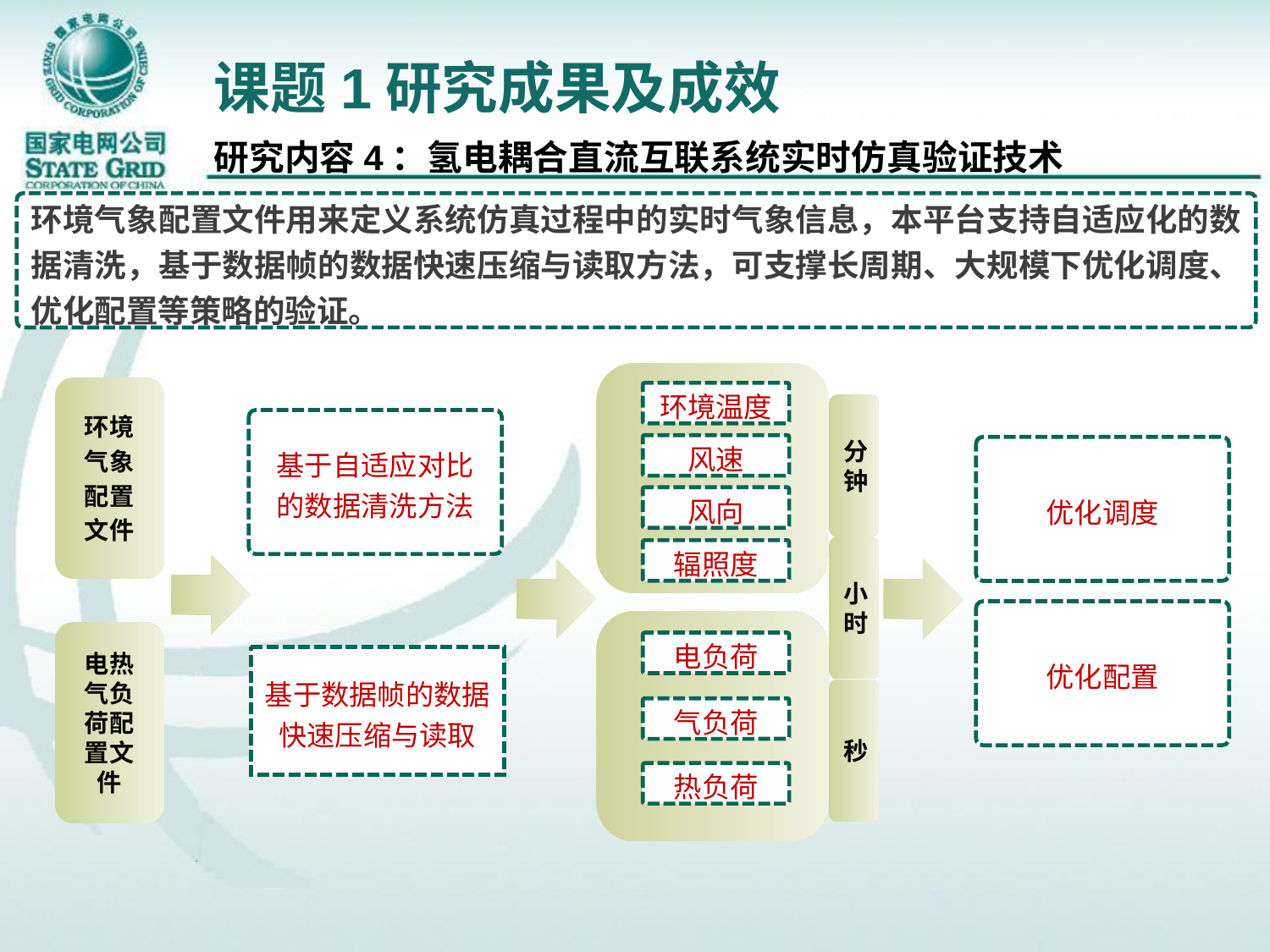

# 课题1研究成果及成效
研究内容4：氢电耦合直流互联系统实时仿真验证技术
环境气象配置文件用来定义系统仿真过程中的实时气象信息，本平台支持自适应化的数据清洗，基于数据帧的数据快速压缩与读取方法，可支撑长周期、大规模下优化调度、优化配置等策略的验证。

环境
气象
配置
文件
环境温度
分钟
基于自适应对比的数据清洗方法
风速
优化调度
风向
小时
辐照度

优化配置

电热气负荷配置文件
电负荷
基于数据帧的数据快速压缩与读取
秒
气负荷
热负荷